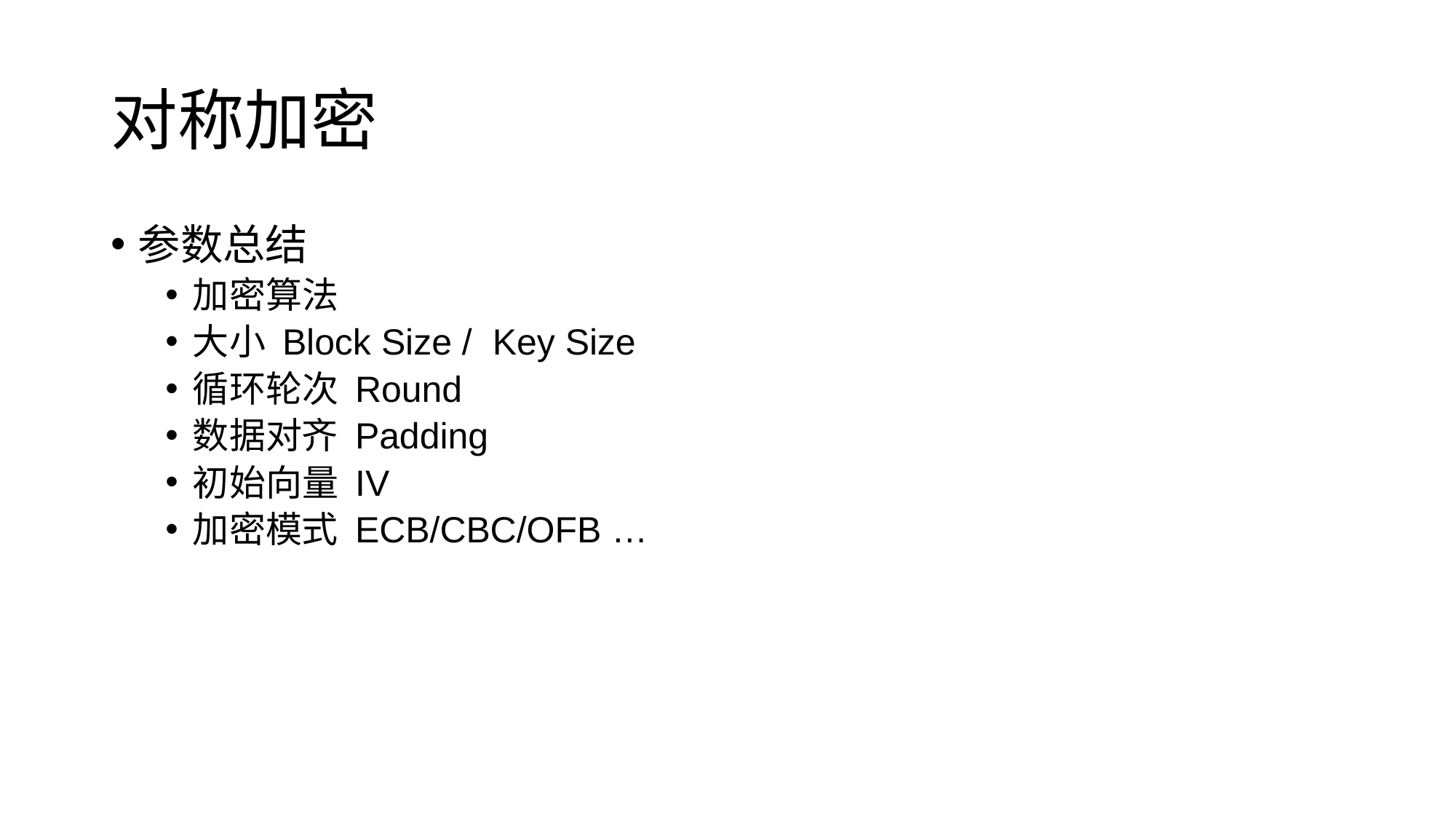

# 对称加密
参数总结
加密算法
大小 Block Size /  Key Size
循环轮次 Round
数据对齐 Padding
初始向量 IV
加密模式 ECB/CBC/OFB …